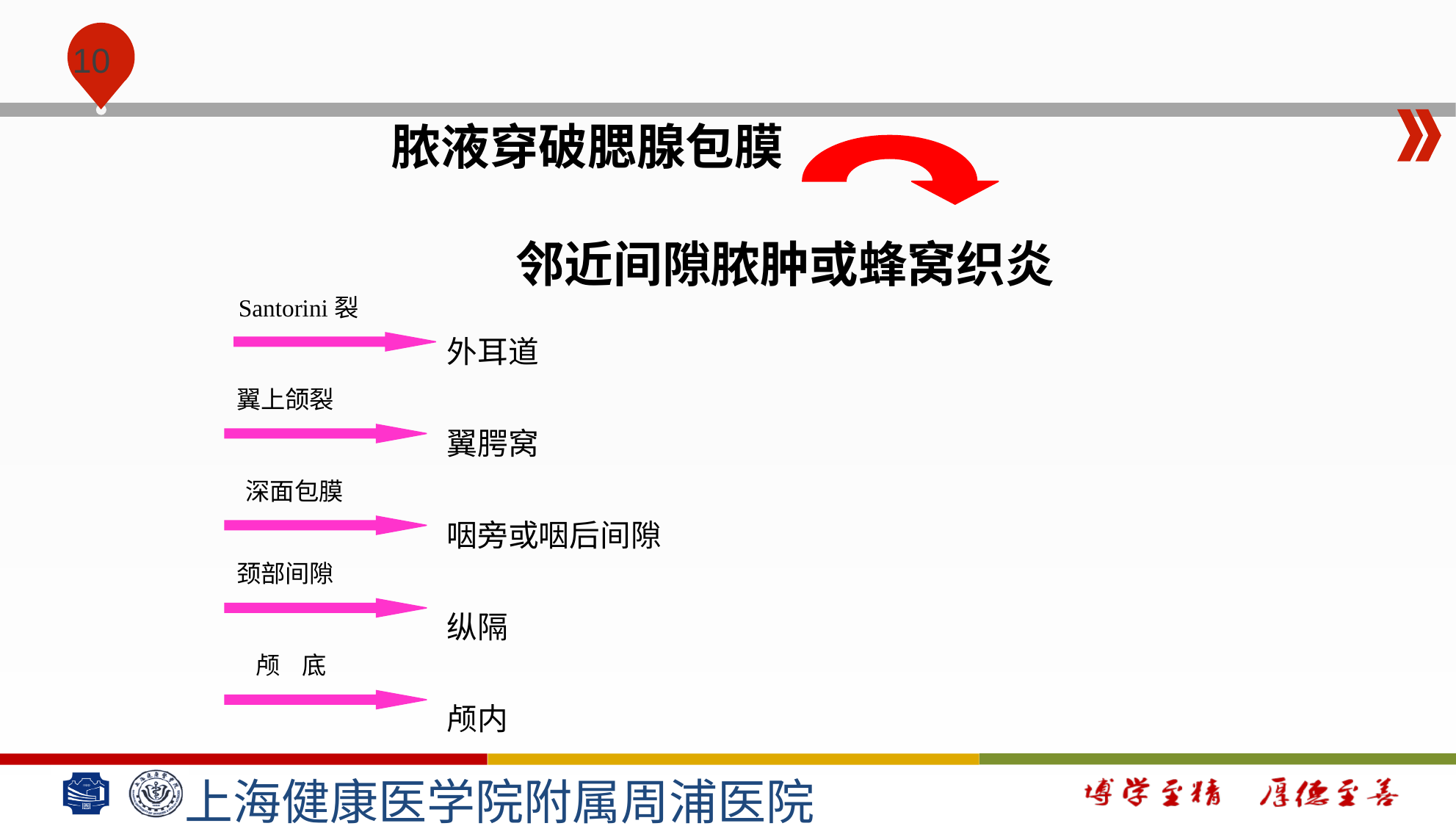

#

脓液穿破腮腺包膜
          邻近间隙脓肿或蜂窝织炎

Santorini裂

翼上颌裂

外耳道
翼腭窝
咽旁或咽后间隙
纵隔
颅内
深面包膜

颈部间隙

颅    底